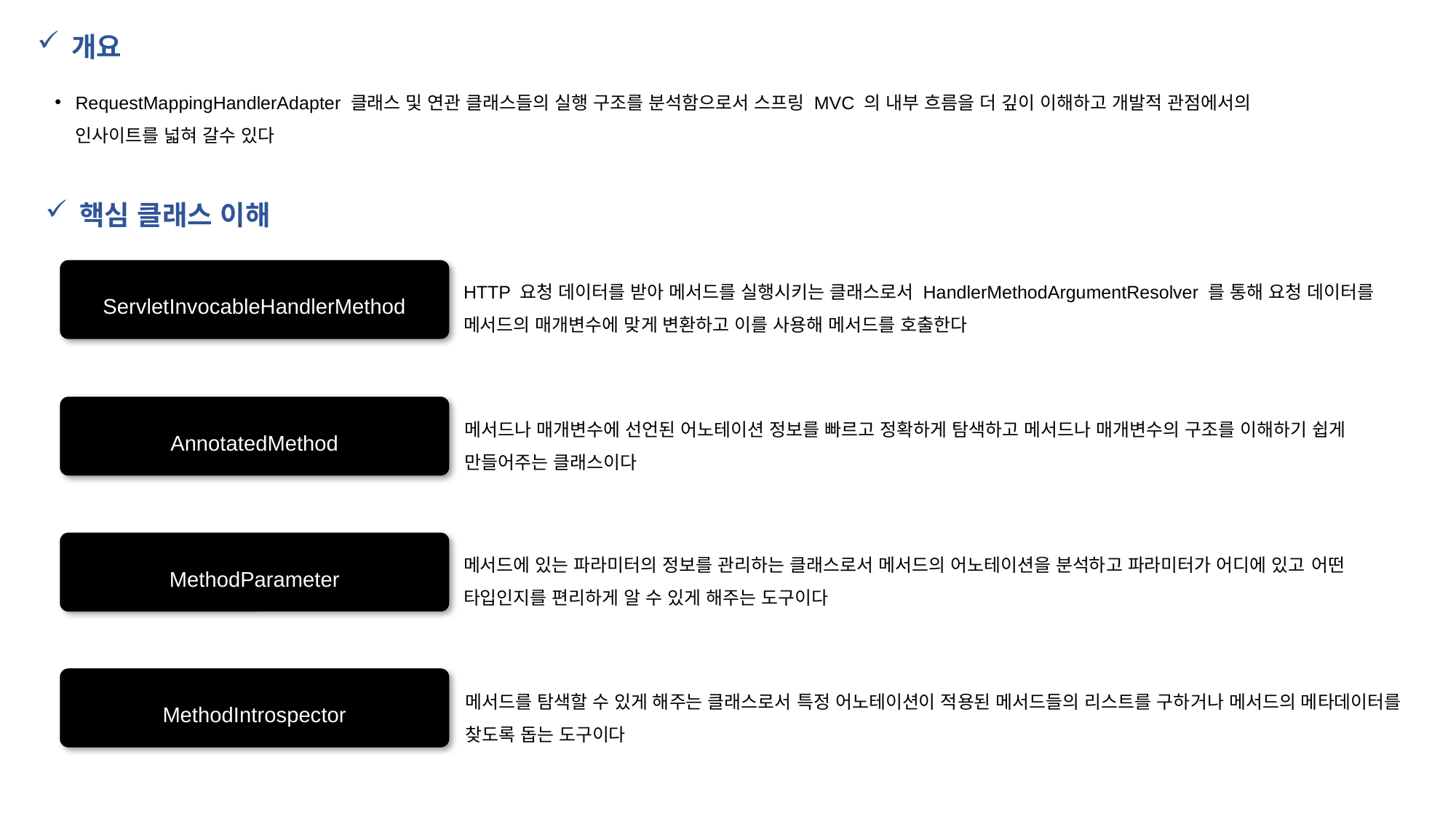

개요
RequestMappingHandlerAdapter 클래스 및 연관 클래스들의 실행 구조를 분석함으로서 스프링 MVC 의 내부 흐름을 더 깊이 이해하고 개발적 관점에서의 인사이트를 넓혀 갈수 있다
핵심 클래스 이해
ServletInvocableHandlerMethod
HTTP 요청 데이터를 받아 메서드를 실행시키는 클래스로서 HandlerMethodArgumentResolver 를 통해 요청 데이터를 메서드의 매개변수에 맞게 변환하고 이를 사용해 메서드를 호출한다
AnnotatedMethod
메서드나 매개변수에 선언된 어노테이션 정보를 빠르고 정확하게 탐색하고 메서드나 매개변수의 구조를 이해하기 쉽게 만들어주는 클래스이다
MethodParameter
메서드에 있는 파라미터의 정보를 관리하는 클래스로서 메서드의 어노테이션을 분석하고 파라미터가 어디에 있고 어떤 타입인지를 편리하게 알 수 있게 해주는 도구이다
MethodIntrospector
메서드를 탐색할 수 있게 해주는 클래스로서 특정 어노테이션이 적용된 메서드들의 리스트를 구하거나 메서드의 메타데이터를 찾도록 돕는 도구이다